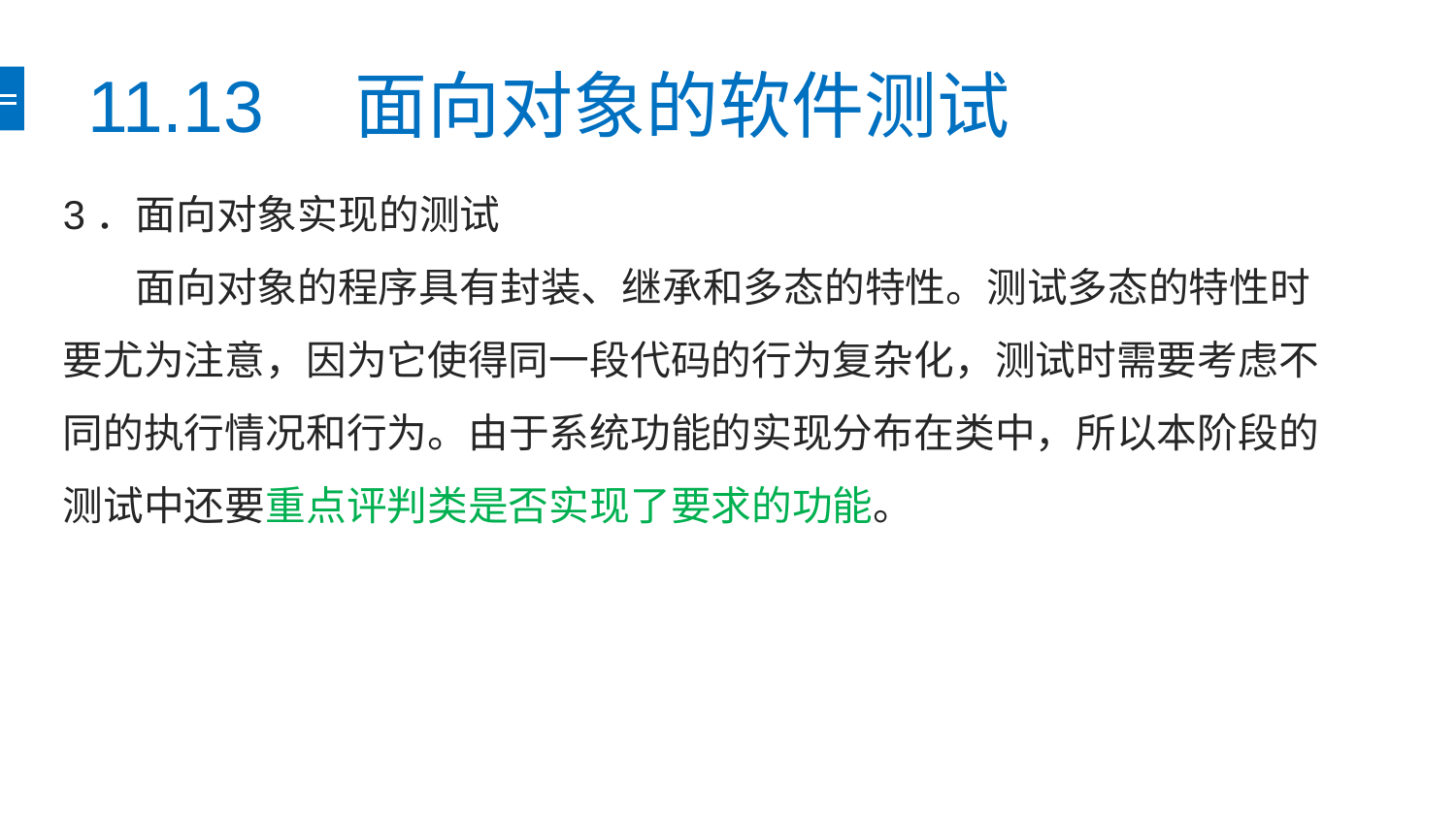

# 11.13　面向对象的软件测试
3．面向对象实现的测试
       面向对象的程序具有封装、继承和多态的特性。测试多态的特性时要尤为注意，因为它使得同一段代码的行为复杂化，测试时需要考虑不同的执行情况和行为。由于系统功能的实现分布在类中，所以本阶段的测试中还要重点评判类是否实现了要求的功能。